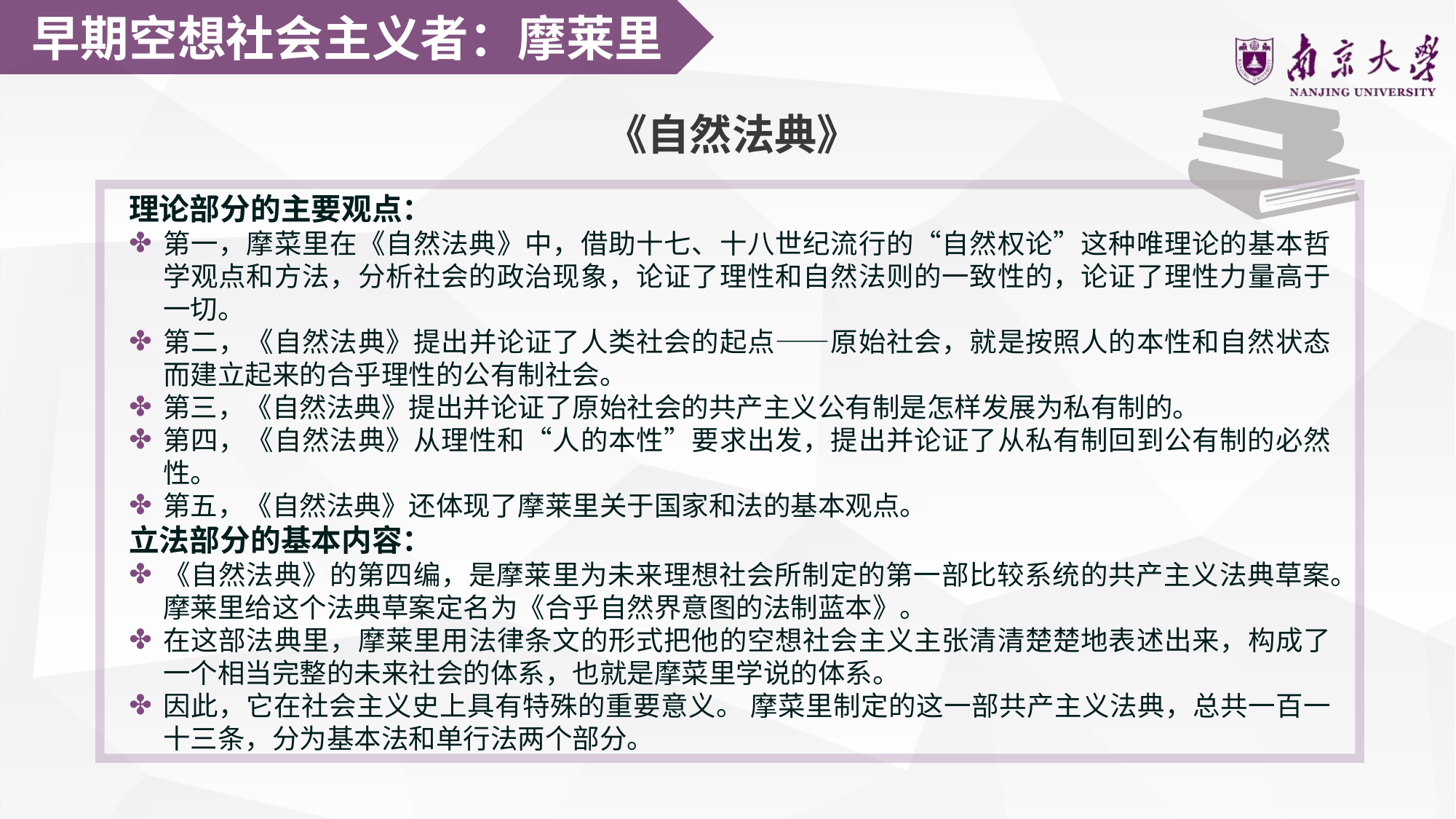

早期空想社会主义者：摩莱里

《自然法典》

理论部分的主要观点：
第一，摩菜里在《自然法典》中，借助十七、十八世纪流行的“自然权论”这种唯理论的基本哲学观点和方法，分析社会的政治现象，论证了理性和自然法则的一致性的，论证了理性力量高于一切。
第二，《自然法典》提出并论证了人类社会的起点——原始社会，就是按照人的本性和自然状态而建立起来的合乎理性的公有制社会。
第三，《自然法典》提出并论证了原始社会的共产主义公有制是怎样发展为私有制的。
第四，《自然法典》从理性和“人的本性”要求出发，提出并论证了从私有制回到公有制的必然性。
第五，《自然法典》还体现了摩莱里关于国家和法的基本观点。
立法部分的基本内容：
《自然法典》的第四编，是摩莱里为未来理想社会所制定的第一部比较系统的共产主义法典草案。摩莱里给这个法典草案定名为《合乎自然界意图的法制蓝本》。
在这部法典里，摩莱里用法律条文的形式把他的空想社会主义主张清清楚楚地表述出来，构成了一个相当完整的未来社会的体系，也就是摩菜里学说的体系。
因此，它在社会主义史上具有特殊的重要意义。 摩菜里制定的这一部共产主义法典，总共一百一十三条，分为基本法和单行法两个部分。